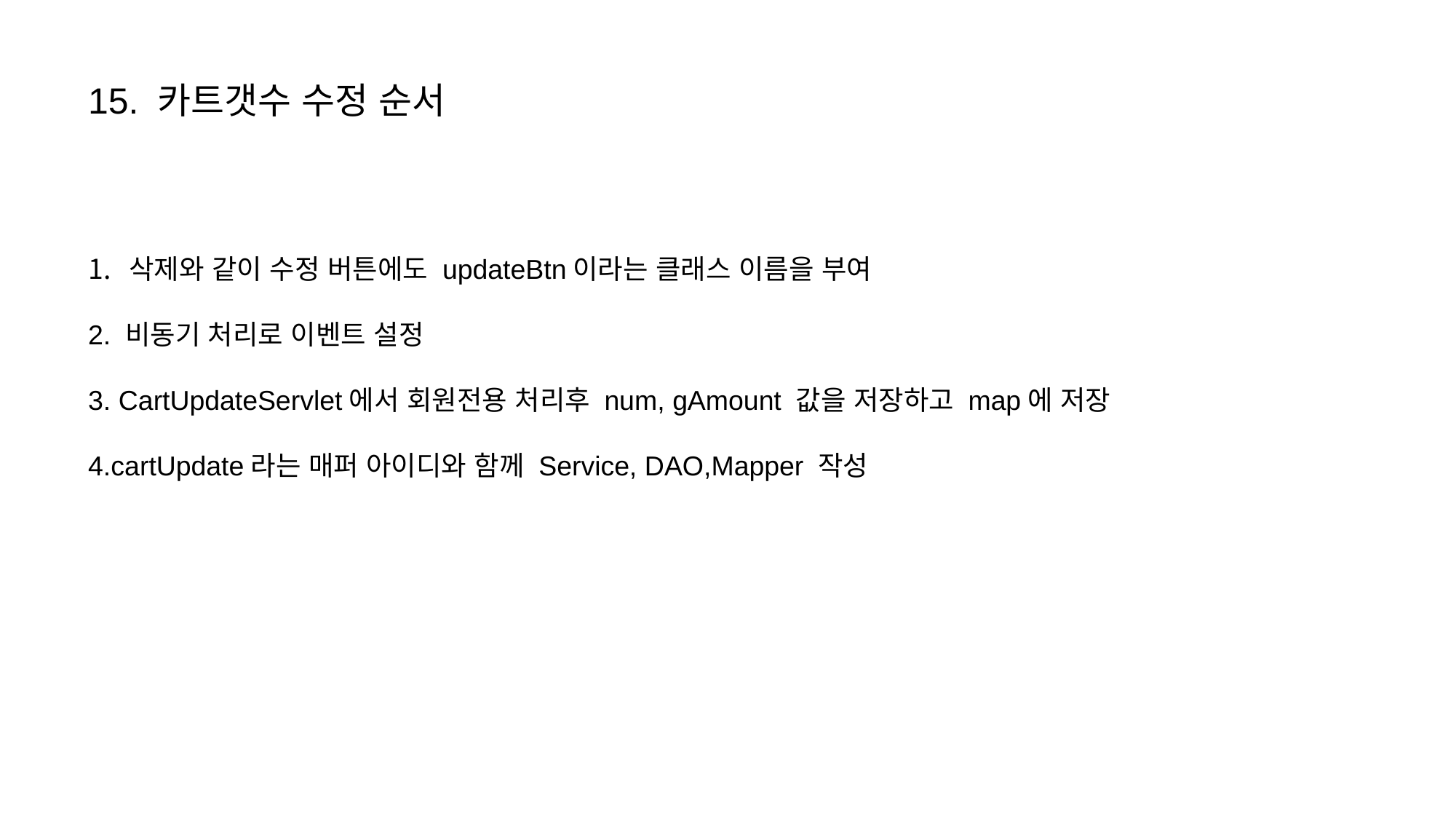

15. 카트갯수 수정 순서

삭제와 같이 수정 버튼에도 updateBtn이라는 클래스 이름을 부여

2. 비동기 처리로 이벤트 설정

3. CartUpdateServlet에서 회원전용 처리후 num, gAmount 값을 저장하고 map에 저장

4.cartUpdate라는 매퍼 아이디와 함께 Service, DAO,Mapper 작성